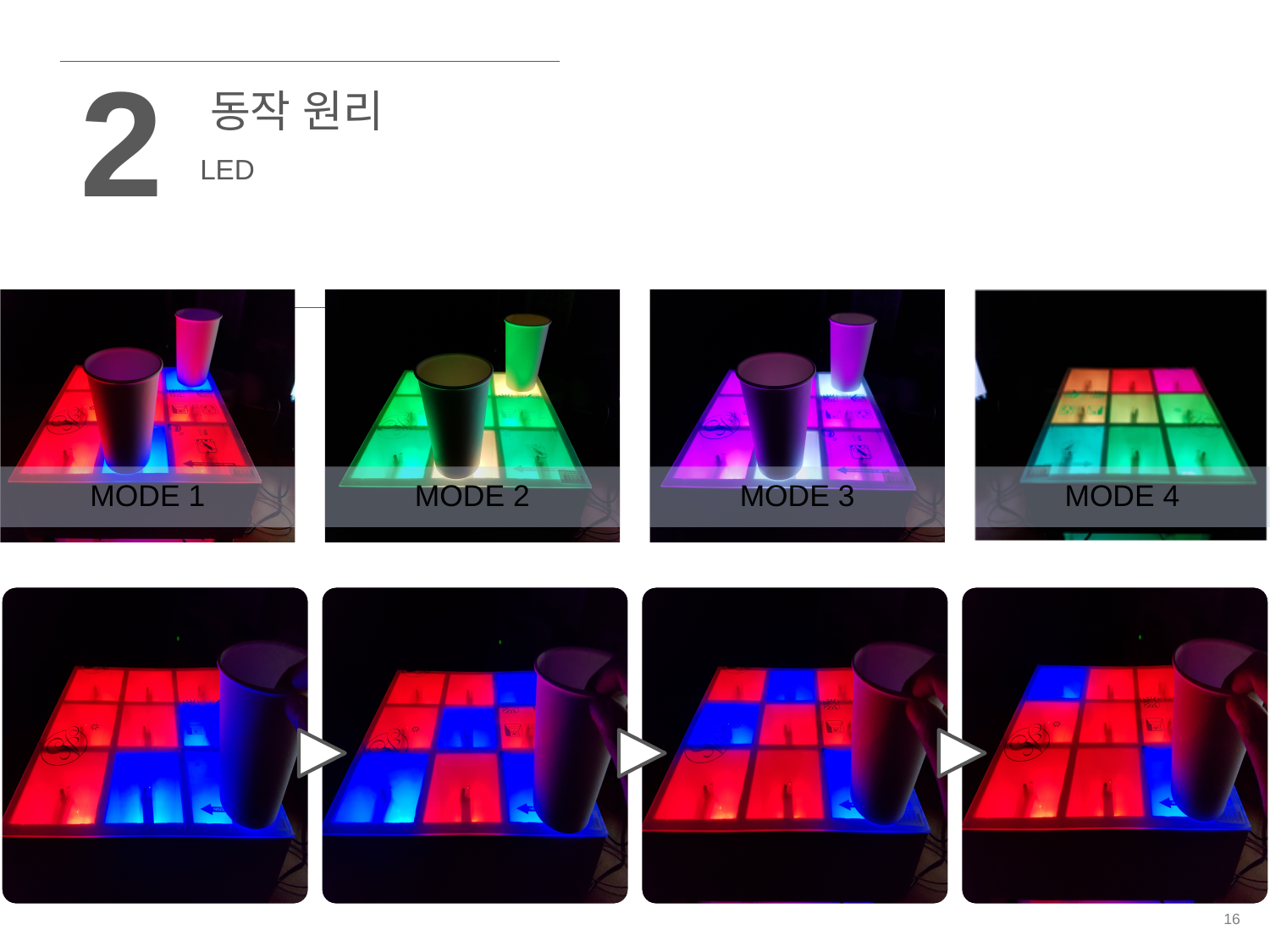

| 2 | 동작 원리 |
| --- | --- |
|  | LED |
MODE 1
MODE 2
MODE 3
MODE 4